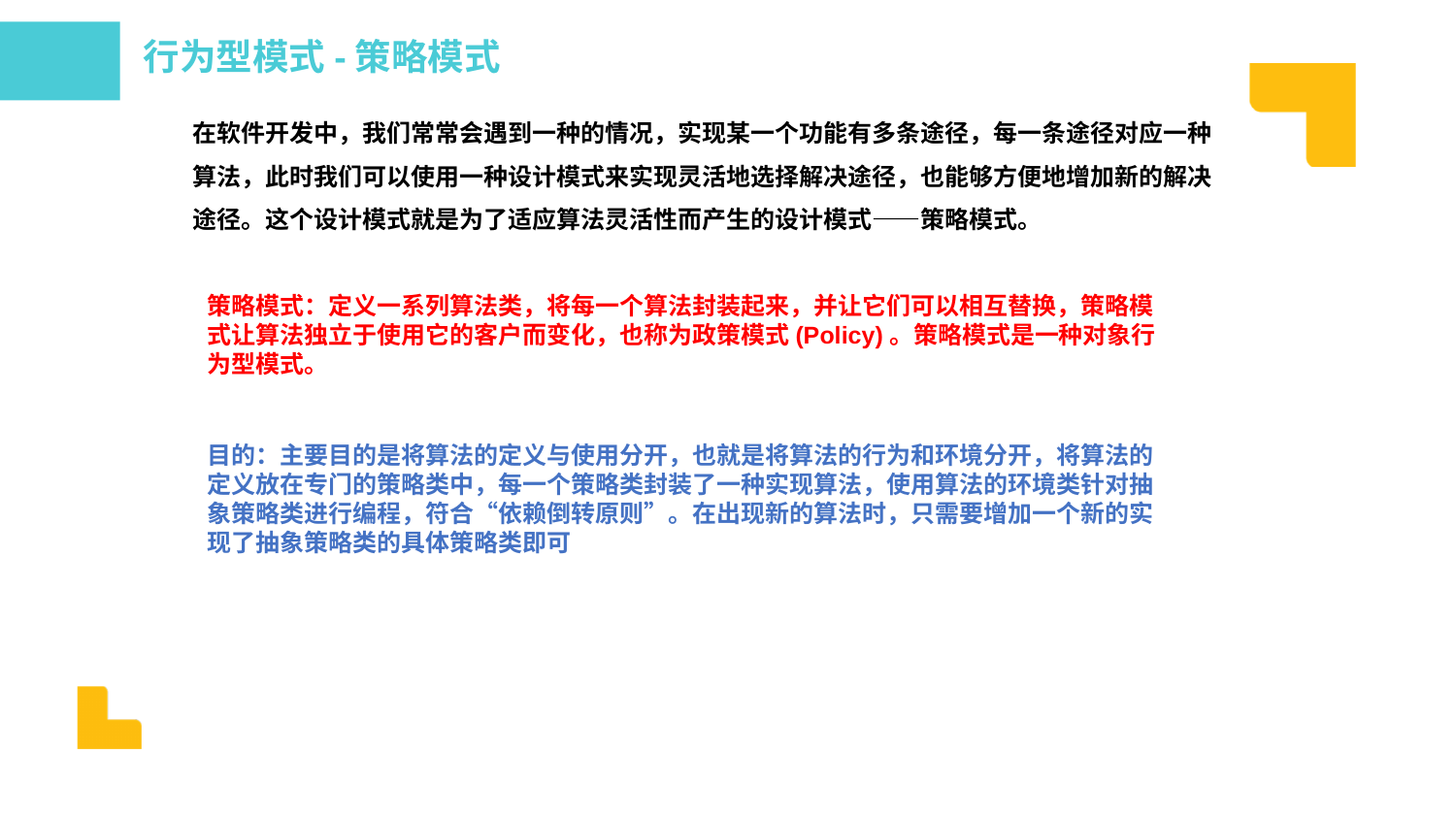

行为型模式-策略模式
在软件开发中，我们常常会遇到一种的情况，实现某一个功能有多条途径，每一条途径对应一种算法，此时我们可以使用一种设计模式来实现灵活地选择解决途径，也能够方便地增加新的解决途径。这个设计模式就是为了适应算法灵活性而产生的设计模式——策略模式。
策略模式：定义一系列算法类，将每一个算法封装起来，并让它们可以相互替换，策略模式让算法独立于使用它的客户而变化，也称为政策模式(Policy)。策略模式是一种对象行为型模式。
目的：主要目的是将算法的定义与使用分开，也就是将算法的行为和环境分开，将算法的定义放在专门的策略类中，每一个策略类封装了一种实现算法，使用算法的环境类针对抽象策略类进行编程，符合“依赖倒转原则”。在出现新的算法时，只需要增加一个新的实现了抽象策略类的具体策略类即可